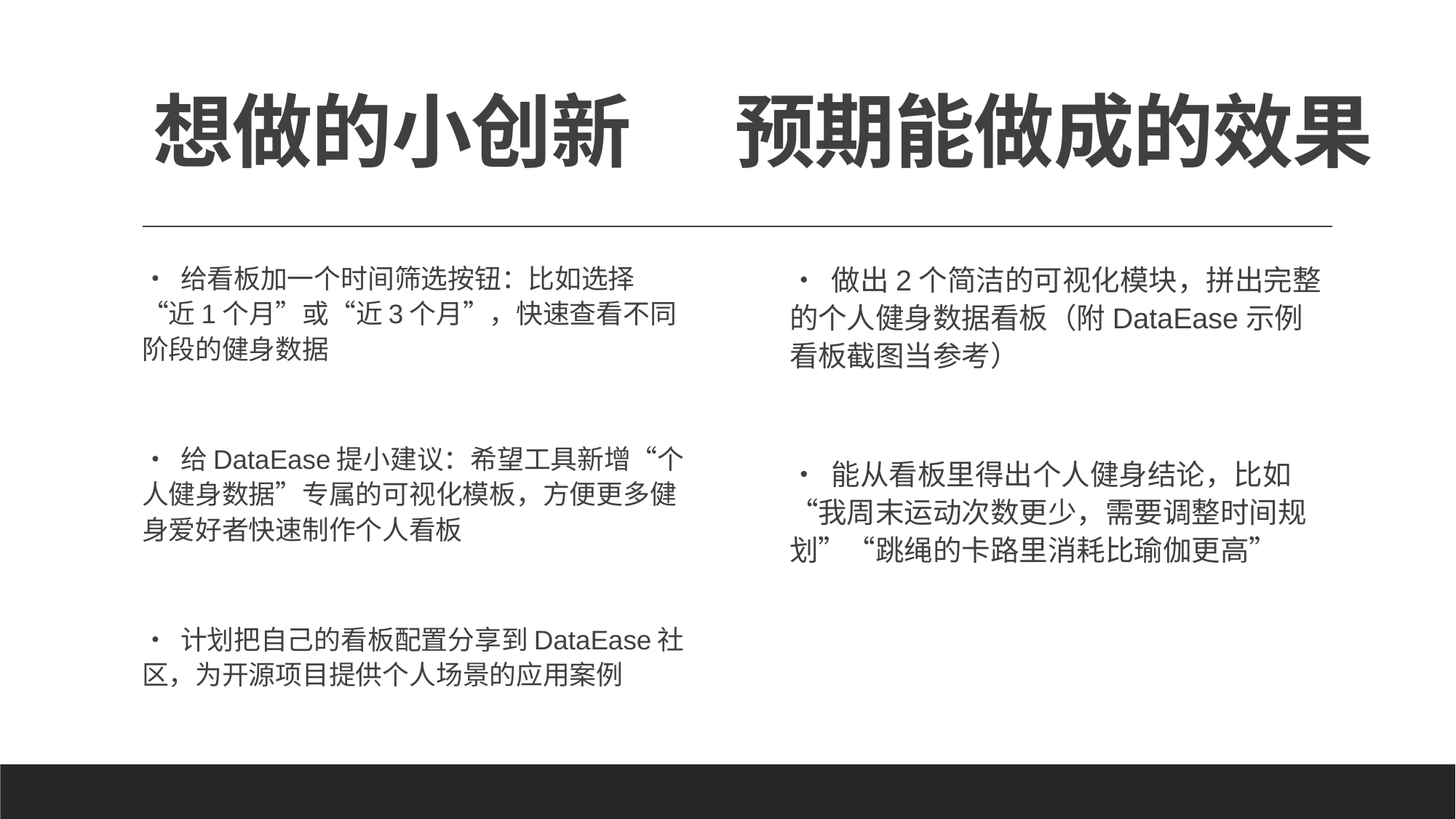

# 想做的小创新      预期能做成的效果
• 给看板加一个时间筛选按钮：比如选择“近1个月”或“近3个月”，快速查看不同阶段的健身数据

• 给DataEase提小建议：希望工具新增“个人健身数据”专属的可视化模板，方便更多健身爱好者快速制作个人看板

• 计划把自己的看板配置分享到DataEase社区，为开源项目提供个人场景的应用案例
• 做出2个简洁的可视化模块，拼出完整的个人健身数据看板（附DataEase示例看板截图当参考）

• 能从看板里得出个人健身结论，比如“我周末运动次数更少，需要调整时间规划”“跳绳的卡路里消耗比瑜伽更高”